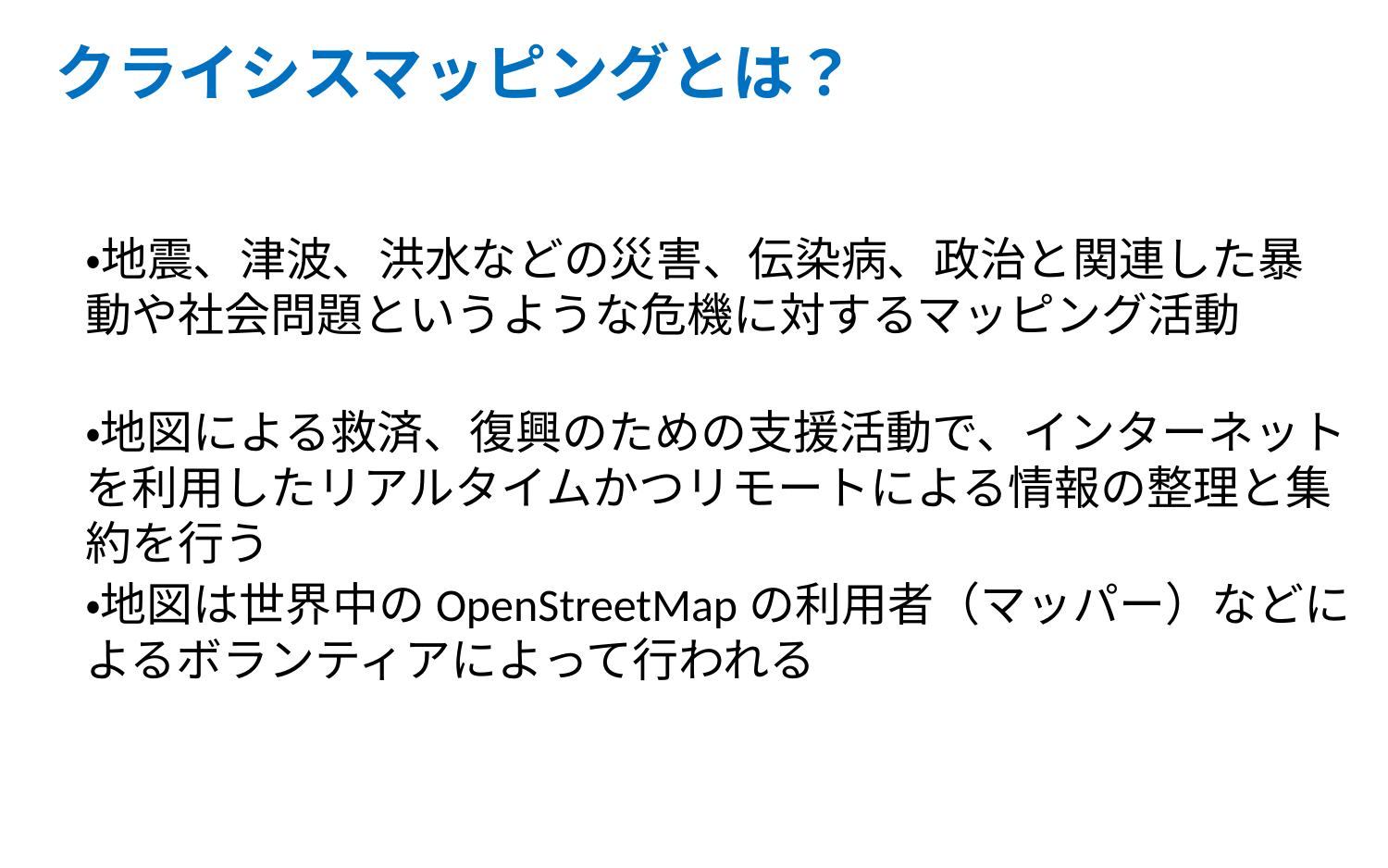

# クライシスマッピングとは？
・地震、津波、洪水などの災害、伝染病、政治と関連した暴動や社会問題というような危機に対するマッピング活動
・地図による救済、復興のための支援活動で、インターネットを利用したリアルタイムかつリモートによる情報の整理と集約を行う
・地図は世界中のOpenStreetMapの利用者（マッパー）などによるボランティアによって行われる